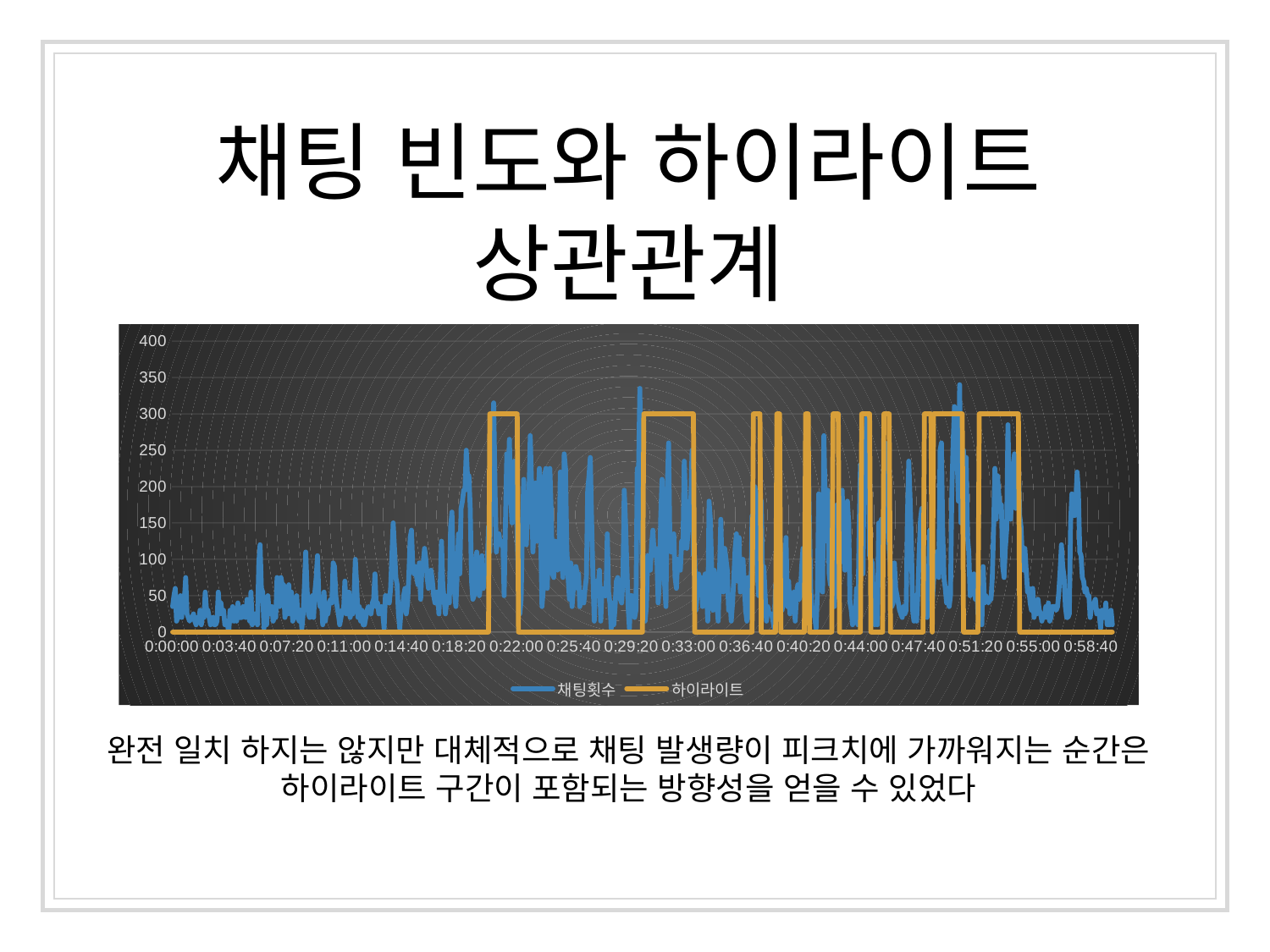

채팅 빈도와 하이라이트 상관관계

### Chart

| Category | 채팅횟수 | 하이라이트 |
|---|---|---|
| 0 | 35.0 | 0.0 |
| 5.7870370370370366E-5 | 50.0 | 0.0 |
| 1.1574074074074073E-4 | 60.0 | 0.0 |
| 1.7361111111111112E-4 | 15.0 | 0.0 |
| 2.3148148148148146E-4 | 20.0 | 0.0 |
| 2.8935185185185189E-4 | 25.0 | 0.0 |
| 3.4722222222222224E-4 | 50.0 | 0.0 |
| 4.0509259259259258E-4 | 20.0 | 0.0 |
| 4.6296296296296293E-4 | 50.0 | 0.0 |
| 5.2083333333333333E-4 | 45.0 | 0.0 |
| 5.7870370370370378E-4 | 75.0 | 0.0 |
| 6.3657407407407402E-4 | 25.0 | 0.0 |
| 6.9444444444444447E-4 | 20.0 | 0.0 |
| 7.5231481481481471E-4 | 15.0 | 0.0 |
| 8.1018518518518516E-4 | 20.0 | 0.0 |
| 8.6805555555555551E-4 | 20.0 | 0.0 |
| 9.2592592592592585E-4 | 25.0 | 0.0 |
| 9.8379629629629642E-4 | 15.0 | 0.0 |
| 1.0416666666666667E-3 | 10.0 | 0.0 |
| 1.0995370370370371E-3 | 20.0 | 0.0 |
| 1.1574074074074073E-3 | 15.0 | 0.0 |
| 1.2152777777777778E-3 | 30.0 | 0.0 |
| 1.2731481481481483E-3 | 10.0 | 0.0 |
| 1.3310185185185185E-3 | 25.0 | 0.0 |
| 1.3888888888888889E-3 | 20.0 | 0.0 |
| 1.4467592592592594E-3 | 55.0 | 0.0 |
| 1.5046296296296294E-3 | 30.0 | 0.0 |
| 1.5624999999999999E-3 | 30.0 | 0.0 |
| 1.6203703703703703E-3 | 20.0 | 0.0 |
| 1.6782407407407406E-3 | 10.0 | 0.0 |
| 1.736111111111111E-3 | 15.0 | 0.0 |
| 1.7939814814814815E-3 | 20.0 | 0.0 |
| 1.8518518518518517E-3 | 10.0 | 0.0 |
| 1.9097222222222222E-3 | 10.0 | 0.0 |
| 1.9675925925925928E-3 | 15.0 | 0.0 |
| 2.0254629629629629E-3 | 55.0 | 0.0 |
| 2.0833333333333333E-3 | 25.0 | 0.0 |
| 2.1412037037037038E-3 | 40.0 | 0.0 |
| 2.1990740740740742E-3 | 25.0 | 0.0 |
| 2.2569444444444447E-3 | 30.0 | 0.0 |
| 2.3148148148148151E-3 | 10.0 | 0.0 |
| 2.3726851851851851E-3 | 10.0 | 0.0 |
| 2.4305555555555556E-3 | 10.0 | 0.0 |
| 2.488425925925926E-3 | 0.0 | 0.0 |
| 2.5462962962962961E-3 | 30.0 | 0.0 |
| 2.6041666666666665E-3 | 15.0 | 0.0 |
| 2.6620370370370374E-3 | 35.0 | 0.0 |
| 2.7199074074074074E-3 | 15.0 | 0.0 |
| 2.7777777777777779E-3 | 25.0 | 0.0 |
| 2.8356481481481479E-3 | 15.0 | 0.0 |
| 2.8935185185185188E-3 | 40.0 | 0.0 |
| 2.9513888888888888E-3 | 20.0 | 0.0 |
| 3.0092592592592588E-3 | 20.0 | 0.0 |
| 3.0671296296296297E-3 | 20.0 | 0.0 |
| 3.1249999999999997E-3 | 35.0 | 0.0 |
| 3.1828703703703702E-3 | 30.0 | 0.0 |
| 3.2407407407407406E-3 | 20.0 | 0.0 |
| 3.2986111111111111E-3 | 45.0 | 0.0 |
| 3.3564814814814811E-3 | 30.0 | 0.0 |
| 3.414351851851852E-3 | 15.0 | 0.0 |
| 3.472222222222222E-3 | 55.0 | 0.0 |
| 3.530092592592592E-3 | 10.0 | 0.0 |
| 3.5879629629629629E-3 | 15.0 | 0.0 |
| 3.645833333333333E-3 | 25.0 | 0.0 |
| 3.7037037037037034E-3 | 25.0 | 0.0 |
| 3.7615740740740739E-3 | 10.0 | 0.0 |
| 3.8194444444444443E-3 | 95.0 | 0.0 |
| 3.8773148148148143E-3 | 120.0 | 0.0 |
| 3.9351851851851857E-3 | 60.0 | 0.0 |
| 3.9930555555555561E-3 | 55.0 | 0.0 |
| 4.0509259259259257E-3 | 5.0 | 0.0 |
| 4.108796296296297E-3 | 35.0 | 0.0 |
| 4.1666666666666666E-3 | 10.0 | 0.0 |
| 4.2245370370370371E-3 | 50.0 | 0.0 |
| 4.2824074074074075E-3 | 25.0 | 0.0 |
| 4.340277777777778E-3 | 25.0 | 0.0 |
| 4.3981481481481484E-3 | 35.0 | 0.0 |
| 4.4560185185185189E-3 | 15.0 | 0.0 |
| 4.5138888888888893E-3 | 20.0 | 0.0 |
| 4.5717592592592589E-3 | 20.0 | 0.0 |
| 4.6296296296296302E-3 | 75.0 | 0.0 |
| 4.6874999999999998E-3 | 55.0 | 0.0 |
| 4.7453703703703703E-3 | 35.0 | 0.0 |
| 4.8032407407407407E-3 | 75.0 | 0.0 |
| 4.8611111111111112E-3 | 65.0 | 0.0 |
| 4.9189814814814816E-3 | 65.0 | 0.0 |
| 4.9768518518518521E-3 | 20.0 | 0.0 |
| 5.0347222222222225E-3 | 30.0 | 0.0 |
| 5.0925925925925921E-3 | 25.0 | 0.0 |
| 5.1504629629629635E-3 | 65.0 | 0.0 |
| 5.208333333333333E-3 | 25.0 | 0.0 |
| 5.2662037037037035E-3 | 55.0 | 0.0 |
| 5.3240740740740748E-3 | 15.0 | 0.0 |
| 5.3819444444444453E-3 | 20.0 | 0.0 |
| 5.4398148148148149E-3 | 30.0 | 0.0 |
| 5.4976851851851853E-3 | 50.0 | 0.0 |
| 5.5555555555555558E-3 | 20.0 | 0.0 |
| 5.6134259259259271E-3 | 15.0 | 0.0 |
| 5.6712962962962958E-3 | 30.0 | 0.0 |
| 5.7291666666666671E-3 | 5.0 | 0.0 |
| 5.7870370370370376E-3 | 25.0 | 0.0 |
| 5.8449074074074072E-3 | 65.0 | 0.0 |
| 5.9027777777777776E-3 | 110.0 | 0.0 |
| 5.9606481481481489E-3 | 60.0 | 0.0 |
| 6.0185185185185177E-3 | 25.0 | 0.0 |
| 6.076388888888889E-3 | 20.0 | 0.0 |
| 6.1342592592592594E-3 | 35.0 | 0.0 |
| 6.1921296296296299E-3 | 50.0 | 0.0 |
| 6.2499999999999995E-3 | 20.0 | 0.0 |
| 6.3078703703703708E-3 | 55.0 | 0.0 |
| 6.3657407407407404E-3 | 75.0 | 0.0 |
| 6.4236111111111117E-3 | 105.0 | 0.0 |
| 6.4814814814814813E-3 | 50.0 | 0.0 |
| 6.5393518518518517E-3 | 35.0 | 0.0 |
| 6.5972222222222222E-3 | 45.0 | 0.0 |
| 6.6550925925925935E-3 | 10.0 | 0.0 |
| 6.7129629629629622E-3 | 55.0 | 0.0 |
| 6.7708333333333336E-3 | 15.0 | 0.0 |
| 6.828703703703704E-3 | 30.0 | 0.0 |
| 6.8865740740740736E-3 | 25.0 | 0.0 |
| 6.9444444444444441E-3 | 40.0 | 0.0 |
| 7.0023148148148154E-3 | 45.0 | 0.0 |
| 7.0601851851851841E-3 | 40.0 | 0.0 |
| 7.1180555555555554E-3 | 95.0 | 0.0 |
| 7.1759259259259259E-3 | 90.0 | 0.0 |
| 7.2337962962962963E-3 | 50.0 | 0.0 |
| 7.2916666666666659E-3 | 35.0 | 0.0 |
| 7.3495370370370372E-3 | 25.0 | 0.0 |
| 7.4074074074074068E-3 | 10.0 | 0.0 |
| 7.4652777777777781E-3 | 20.0 | 0.0 |
| 7.5231481481481477E-3 | 30.0 | 0.0 |
| 7.5810185185185182E-3 | 30.0 | 0.0 |
| 7.6388888888888886E-3 | 70.0 | 0.0 |
| 7.69675925925926E-3 | 25.0 | 0.0 |
| 7.7546296296296287E-3 | 30.0 | 0.0 |
| 7.8125E-3 | 55.0 | 0.0 |
| 7.8703703703703713E-3 | 20.0 | 0.0 |
| 7.9282407407407409E-3 | 30.0 | 0.0 |
| 7.9861111111111122E-3 | 25.0 | 0.0 |
| 8.0439814814814818E-3 | 50.0 | 0.0 |
| 8.1018518518518514E-3 | 100.0 | 0.0 |
| 8.1597222222222227E-3 | 65.0 | 0.0 |
| 8.217592592592594E-3 | 20.0 | 0.0 |
| 8.2754629629629619E-3 | 35.0 | 0.0 |
| 8.3333333333333332E-3 | 15.0 | 0.0 |
| 8.3912037037037045E-3 | 30.0 | 0.0 |
| 8.4490740740740741E-3 | 10.0 | 0.0 |
| 8.5069444444444437E-3 | 10.0 | 0.0 |
| 8.564814814814815E-3 | 20.0 | 0.0 |
| 8.6226851851851846E-3 | 30.0 | 0.0 |
| 8.6805555555555559E-3 | 35.0 | 0.0 |
| 8.7384259259259255E-3 | 30.0 | 0.0 |
| 8.7962962962962968E-3 | 25.0 | 0.0 |
| 8.8541666666666664E-3 | 40.0 | 0.0 |
| 8.9120370370370378E-3 | 45.0 | 0.0 |
| 8.9699074074074073E-3 | 80.0 | 0.0 |
| 9.0277777777777787E-3 | 35.0 | 0.0 |
| 9.0856481481481483E-3 | 40.0 | 0.0 |
| 9.1435185185185178E-3 | 25.0 | 0.0 |
| 9.2013888888888892E-3 | 30.0 | 0.0 |
| 9.2592592592592605E-3 | 35.0 | 0.0 |
| 9.3171296296296283E-3 | 25.0 | 0.0 |
| 9.3749999999999997E-3 | 5.0 | 0.0 |
| 9.432870370370371E-3 | 50.0 | 0.0 |
| 9.4907407407407406E-3 | 45.0 | 0.0 |
| 9.5486111111111101E-3 | 50.0 | 0.0 |
| 9.6064814814814815E-3 | 40.0 | 0.0 |
| 9.6643518518518511E-3 | 60.0 | 0.0 |
| 9.7222222222222224E-3 | 105.0 | 0.0 |
| 9.780092592592592E-3 | 150.0 | 0.0 |
| 9.8379629629629633E-3 | 115.0 | 0.0 |
| 9.8958333333333329E-3 | 75.0 | 0.0 |
| 9.9537037037037042E-3 | 65.0 | 0.0 |
| 1.0011574074074074E-2 | 25.0 | 0.0 |
| 1.0069444444444445E-2 | 5.0 | 0.0 |
| 1.0127314814814815E-2 | 30.0 | 0.0 |
| 1.0185185185185184E-2 | 30.0 | 0.0 |
| 1.0243055555555556E-2 | 50.0 | 0.0 |
| 1.0300925925925927E-2 | 60.0 | 0.0 |
| 1.0358796296296295E-2 | 25.0 | 0.0 |
| 1.0416666666666666E-2 | 40.0 | 0.0 |
| 1.0474537037037037E-2 | 80.0 | 0.0 |
| 1.0532407407407407E-2 | 130.0 | 0.0 |
| 1.0590277777777777E-2 | 140.0 | 0.0 |
| 1.064814814814815E-2 | 90.0 | 0.0 |
| 1.0706018518518517E-2 | 80.0 | 0.0 |
| 1.0763888888888891E-2 | 90.0 | 0.0 |
| 1.082175925925926E-2 | 75.0 | 0.0 |
| 1.087962962962963E-2 | 65.0 | 0.0 |
| 1.0937500000000001E-2 | 95.0 | 0.0 |
| 1.0995370370370371E-2 | 45.0 | 0.0 |
| 1.105324074074074E-2 | 90.0 | 0.0 |
| 1.1111111111111112E-2 | 95.0 | 0.0 |
| 1.1168981481481481E-2 | 115.0 | 0.0 |
| 1.1226851851851854E-2 | 100.0 | 0.0 |
| 1.1284722222222222E-2 | 75.0 | 0.0 |
| 1.1342592592592592E-2 | 60.0 | 0.0 |
| 1.1400462962962965E-2 | 80.0 | 0.0 |
| 1.1458333333333334E-2 | 85.0 | 0.0 |
| 1.1516203703703702E-2 | 70.0 | 0.0 |
| 1.1574074074074075E-2 | 50.0 | 0.0 |
| 1.1631944444444445E-2 | 40.0 | 0.0 |
| 1.1689814814814814E-2 | 55.0 | 0.0 |
| 1.1747685185185186E-2 | 55.0 | 0.0 |
| 1.1805555555555555E-2 | 25.0 | 0.0 |
| 1.1863425925925925E-2 | 65.0 | 0.0 |
| 1.1921296296296298E-2 | 125.0 | 0.0 |
| 1.1979166666666666E-2 | 65.0 | 0.0 |
| 1.2037037037037035E-2 | 45.0 | 0.0 |
| 1.2094907407407408E-2 | 25.0 | 0.0 |
| 1.2152777777777778E-2 | 45.0 | 0.0 |
| 1.2210648148148146E-2 | 50.0 | 0.0 |
| 1.2268518518518519E-2 | 40.0 | 0.0 |
| 1.2326388888888888E-2 | 145.0 | 0.0 |
| 1.238425925925926E-2 | 165.0 | 0.0 |
| 1.2442129629629629E-2 | 80.0 | 0.0 |
| 1.2499999999999999E-2 | 55.0 | 0.0 |
| 1.255787037037037E-2 | 35.0 | 0.0 |
| 1.2615740740740742E-2 | 80.0 | 0.0 |
| 1.2673611111111109E-2 | 135.0 | 0.0 |
| 1.2731481481481481E-2 | 80.0 | 0.0 |
| 1.2789351851851852E-2 | 170.0 | 0.0 |
| 1.2847222222222223E-2 | 180.0 | 0.0 |
| 1.2905092592592591E-2 | 195.0 | 0.0 |
| 1.2962962962962963E-2 | 195.0 | 0.0 |
| 1.3020833333333334E-2 | 250.0 | 0.0 |
| 1.3078703703703703E-2 | 210.0 | 0.0 |
| 1.3136574074074077E-2 | 215.0 | 0.0 |
| 1.3194444444444444E-2 | 170.0 | 0.0 |
| 1.3252314814814814E-2 | 70.0 | 0.0 |
| 1.3310185185185187E-2 | 45.0 | 0.0 |
| 1.3368055555555557E-2 | 50.0 | 0.0 |
| 1.3425925925925924E-2 | 90.0 | 0.0 |
| 1.3483796296296298E-2 | 110.0 | 0.0 |
| 1.3541666666666667E-2 | 70.0 | 0.0 |
| 1.3599537037037037E-2 | 50.0 | 0.0 |
| 1.3657407407407408E-2 | 65.0 | 0.0 |
| 1.3715277777777778E-2 | 105.0 | 0.0 |
| 1.3773148148148147E-2 | 60.0 | 0.0 |
| 1.383101851851852E-2 | 85.0 | 0.0 |
| 1.3888888888888888E-2 | 80.0 | 0.0 |
| 1.3946759259259258E-2 | 85.0 | 0.0 |
| 1.4004629629629631E-2 | 145.0 | 0.0 |
| 1.40625E-2 | 110.0 | 300.0 |
| 1.4120370370370368E-2 | 195.0 | 300.0 |
| 1.4178240740740741E-2 | 270.0 | 300.0 |
| 1.4236111111111111E-2 | 315.0 | 300.0 |
| 1.4293981481481482E-2 | 195.0 | 300.0 |
| 1.4351851851851852E-2 | 110.0 | 300.0 |
| 1.4409722222222221E-2 | 130.0 | 300.0 |
| 1.4467592592592593E-2 | 135.0 | 300.0 |
| 1.4525462962962964E-2 | 120.0 | 300.0 |
| 1.4583333333333332E-2 | 120.0 | 300.0 |
| 1.4641203703703703E-2 | 125.0 | 300.0 |
| 1.4699074074074074E-2 | 50.0 | 300.0 |
| 1.4756944444444446E-2 | 150.0 | 300.0 |
| 1.4814814814814814E-2 | 245.0 | 300.0 |
| 1.4872685185185185E-2 | 195.0 | 300.0 |
| 1.4930555555555556E-2 | 265.0 | 300.0 |
| 1.4988425925925926E-2 | 185.0 | 300.0 |
| 1.5046296296296295E-2 | 150.0 | 300.0 |
| 1.5104166666666667E-2 | 190.0 | 300.0 |
| 1.5162037037037036E-2 | 235.0 | 300.0 |
| 1.5219907407407409E-2 | 190.0 | 300.0 |
| 1.5277777777777777E-2 | 135.0 | 300.0 |
| 1.5335648148148147E-2 | 60.0 | 0.0 |
| 1.539351851851852E-2 | 25.0 | 0.0 |
| 1.545138888888889E-2 | 45.0 | 0.0 |
| 1.5509259259259257E-2 | 145.0 | 0.0 |
| 1.556712962962963E-2 | 210.0 | 0.0 |
| 1.5625E-2 | 130.0 | 0.0 |
| 1.5682870370370371E-2 | 120.0 | 0.0 |
| 1.5740740740740743E-2 | 165.0 | 0.0 |
| 1.579861111111111E-2 | 185.0 | 0.0 |
| 1.5856481481481482E-2 | 270.0 | 0.0 |
| 1.5914351851851853E-2 | 200.0 | 0.0 |
| 1.5972222222222224E-2 | 110.0 | 0.0 |
| 1.6030092592592592E-2 | 145.0 | 0.0 |
| 1.6087962962962964E-2 | 205.0 | 0.0 |
| 1.6145833333333335E-2 | 125.0 | 0.0 |
| 1.6203703703703703E-2 | 185.0 | 0.0 |
| 1.6261574074074074E-2 | 225.0 | 0.0 |
| 1.6319444444444445E-2 | 130.0 | 0.0 |
| 1.6377314814814813E-2 | 35.0 | 0.0 |
| 1.6435185185185188E-2 | 60.0 | 0.0 |
| 1.6493055555555556E-2 | 215.0 | 0.0 |
| 1.6550925925925924E-2 | 225.0 | 0.0 |
| 1.6608796296296299E-2 | 60.0 | 0.0 |
| 1.6666666666666666E-2 | 125.0 | 0.0 |
| 1.6724537037037034E-2 | 225.0 | 0.0 |
| 1.6782407407407409E-2 | 170.0 | 0.0 |
| 1.6840277777777777E-2 | 80.0 | 0.0 |
| 1.6898148148148148E-2 | 75.0 | 0.0 |
| 1.695601851851852E-2 | 125.0 | 0.0 |
| 1.7013888888888887E-2 | 90.0 | 0.0 |
| 1.7071759259259259E-2 | 85.0 | 0.0 |
| 1.712962962962963E-2 | 90.0 | 0.0 |
| 1.7187499999999998E-2 | 220.0 | 0.0 |
| 1.7245370370370369E-2 | 110.0 | 0.0 |
| 1.7303240740740741E-2 | 75.0 | 0.0 |
| 1.7361111111111112E-2 | 245.0 | 0.0 |
| 1.741898148148148E-2 | 225.0 | 0.0 |
| 1.7476851851851851E-2 | 115.0 | 0.0 |
| 1.7534722222222222E-2 | 75.0 | 0.0 |
| 1.7592592592592594E-2 | 45.0 | 0.0 |
| 1.7650462962962962E-2 | 95.0 | 0.0 |
| 1.7708333333333333E-2 | 35.0 | 0.0 |
| 1.7766203703703704E-2 | 60.0 | 0.0 |
| 1.7824074074074076E-2 | 60.0 | 0.0 |
| 1.7881944444444443E-2 | 90.0 | 0.0 |
| 1.7939814814814815E-2 | 80.0 | 0.0 |
| 1.7997685185185186E-2 | 80.0 | 0.0 |
| 1.8055555555555557E-2 | 35.0 | 0.0 |
| 1.8113425925925925E-2 | 55.0 | 0.0 |
| 1.8171296296296297E-2 | 45.0 | 0.0 |
| 1.8229166666666668E-2 | 40.0 | 0.0 |
| 1.8287037037037036E-2 | 60.0 | 0.0 |
| 1.834490740740741E-2 | 75.0 | 0.0 |
| 1.8402777777777778E-2 | 195.0 | 0.0 |
| 1.8460648148148146E-2 | 215.0 | 0.0 |
| 1.8518518518518521E-2 | 240.0 | 0.0 |
| 1.8576388888888889E-2 | 155.0 | 0.0 |
| 1.8634259259259257E-2 | 80.0 | 0.0 |
| 1.8692129629629631E-2 | 15.0 | 0.0 |
| 1.8749999999999999E-2 | 65.0 | 0.0 |
| 1.8807870370370371E-2 | 70.0 | 0.0 |
| 1.8865740740740742E-2 | 60.0 | 0.0 |
| 1.892361111111111E-2 | 85.0 | 0.0 |
| 1.8981481481481481E-2 | 15.0 | 0.0 |
| 1.9039351851851852E-2 | 60.0 | 0.0 |
| 1.909722222222222E-2 | 55.0 | 0.0 |
| 1.9155092592592592E-2 | 50.0 | 0.0 |
| 1.9212962962962963E-2 | 50.0 | 0.0 |
| 1.9270833333333334E-2 | 135.0 | 0.0 |
| 1.9328703703703702E-2 | 55.0 | 0.0 |
| 1.9386574074074073E-2 | 40.0 | 0.0 |
| 1.9444444444444445E-2 | 5.0 | 0.0 |
| 1.9502314814814816E-2 | 40.0 | 0.0 |
| 1.9560185185185184E-2 | 10.0 | 0.0 |
| 1.9618055555555555E-2 | 35.0 | 0.0 |
| 1.9675925925925927E-2 | 70.0 | 0.0 |
| 1.9733796296296298E-2 | 75.0 | 0.0 |
| 1.9791666666666666E-2 | 55.0 | 0.0 |
| 1.9849537037037037E-2 | 45.0 | 0.0 |
| 1.9907407407407408E-2 | 40.0 | 0.0 |
| 1.996527777777778E-2 | 75.0 | 0.0 |
| 2.0023148148148148E-2 | 195.0 | 0.0 |
| 2.0081018518518519E-2 | 150.0 | 0.0 |
| 2.013888888888889E-2 | 90.0 | 0.0 |
| 2.0196759259259258E-2 | 35.0 | 0.0 |
| 2.0254629629629629E-2 | 5.0 | 0.0 |
| 2.0312500000000001E-2 | 50.0 | 0.0 |
| 2.0370370370370369E-2 | 50.0 | 0.0 |
| 2.0428240740740743E-2 | 35.0 | 0.0 |
| 2.0486111111111111E-2 | 20.0 | 0.0 |
| 2.0543981481481479E-2 | 30.0 | 0.0 |
| 2.0601851851851854E-2 | 225.0 | 0.0 |
| 2.0659722222222222E-2 | 220.0 | 0.0 |
| 2.071759259259259E-2 | 335.0 | 0.0 |
| 2.0775462962962964E-2 | 175.0 | 0.0 |
| 2.0833333333333332E-2 | 80.0 | 0.0 |
| 2.0891203703703703E-2 | 55.0 | 300.0 |
| 2.0949074074074075E-2 | 15.0 | 300.0 |
| 2.1006944444444443E-2 | 35.0 | 300.0 |
| 2.1064814814814814E-2 | 105.0 | 300.0 |
| 2.1122685185185185E-2 | 90.0 | 300.0 |
| 2.1180555555555553E-2 | 85.0 | 300.0 |
| 2.1238425925925924E-2 | 120.0 | 300.0 |
| 2.1296296296296299E-2 | 140.0 | 300.0 |
| 2.1354166666666664E-2 | 105.0 | 300.0 |
| 2.1412037037037035E-2 | 115.0 | 300.0 |
| 2.146990740740741E-2 | 105.0 | 300.0 |
| 2.1527777777777781E-2 | 40.0 | 300.0 |
| 2.1585648148148145E-2 | 70.0 | 300.0 |
| 2.164351851851852E-2 | 160.0 | 300.0 |
| 2.1701388888888892E-2 | 210.0 | 300.0 |
| 2.1759259259259259E-2 | 125.0 | 300.0 |
| 2.1817129629629631E-2 | 65.0 | 300.0 |
| 2.1875000000000002E-2 | 35.0 | 300.0 |
| 2.193287037037037E-2 | 200.0 | 300.0 |
| 2.1990740740740741E-2 | 260.0 | 300.0 |
| 2.2048611111111113E-2 | 120.0 | 300.0 |
| 2.210648148148148E-2 | 110.0 | 300.0 |
| 2.2164351851851852E-2 | 115.0 | 300.0 |
| 2.2222222222222223E-2 | 135.0 | 300.0 |
| 2.2280092592592591E-2 | 75.0 | 300.0 |
| 2.2337962962962962E-2 | 60.0 | 300.0 |
| 2.2395833333333334E-2 | 100.0 | 300.0 |
| 2.2453703703703708E-2 | 90.0 | 300.0 |
| 2.2511574074074073E-2 | 85.0 | 300.0 |
| 2.2569444444444444E-2 | 125.0 | 300.0 |
| 2.2627314814814819E-2 | 115.0 | 300.0 |
| 2.2685185185185183E-2 | 235.0 | 300.0 |
| 2.2743055555555555E-2 | 180.0 | 300.0 |
| 2.2800925925925929E-2 | 115.0 | 300.0 |
| 2.2858796296296294E-2 | 140.0 | 300.0 |
| 2.2916666666666669E-2 | 180.0 | 300.0 |
| 2.297453703703704E-2 | 175.0 | 300.0 |
| 2.3032407407407404E-2 | 250.0 | 300.0 |
| 2.3090277777777779E-2 | 105.0 | 300.0 |
| 2.314814814814815E-2 | 105.0 | 0.0 |
| 2.3206018518518515E-2 | 30.0 | 0.0 |
| 2.326388888888889E-2 | 55.0 | 0.0 |
| 2.3321759259259261E-2 | 80.0 | 0.0 |
| 2.3379629629629629E-2 | 60.0 | 0.0 |
| 2.34375E-2 | 75.0 | 0.0 |
| 2.3495370370370371E-2 | 35.0 | 0.0 |
| 2.3553240740740739E-2 | 65.0 | 0.0 |
| 2.361111111111111E-2 | 80.0 | 0.0 |
| 2.3668981481481485E-2 | 60.0 | 0.0 |
| 2.372685185185185E-2 | 15.0 | 0.0 |
| 2.3784722222222221E-2 | 180.0 | 0.0 |
| 2.3842592592592596E-2 | 155.0 | 0.0 |
| 2.390046296296296E-2 | 90.0 | 0.0 |
| 2.3958333333333331E-2 | 30.0 | 0.0 |
| 2.4016203703703706E-2 | 85.0 | 0.0 |
| 2.4074074074074071E-2 | 70.0 | 0.0 |
| 2.4131944444444445E-2 | 40.0 | 0.0 |
| 2.4189814814814817E-2 | 15.0 | 0.0 |
| 2.4247685185185181E-2 | 80.0 | 0.0 |
| 2.4305555555555556E-2 | 155.0 | 0.0 |
| 2.4363425925925927E-2 | 85.0 | 0.0 |
| 2.4421296296296292E-2 | 55.0 | 0.0 |
| 2.4479166666666666E-2 | 115.0 | 0.0 |
| 2.4537037037037038E-2 | 100.0 | 0.0 |
| 2.4594907407407409E-2 | 85.0 | 0.0 |
| 2.4652777777777777E-2 | 30.0 | 0.0 |
| 2.4710648148148148E-2 | 45.0 | 0.0 |
| 2.476851851851852E-2 | 15.0 | 0.0 |
| 2.4826388888888887E-2 | 40.0 | 0.0 |
| 2.4884259259259259E-2 | 75.0 | 0.0 |
| 2.494212962962963E-2 | 115.0 | 0.0 |
| 2.4999999999999998E-2 | 135.0 | 0.0 |
| 2.5057870370370373E-2 | 70.0 | 0.0 |
| 2.5115740740740741E-2 | 130.0 | 0.0 |
| 2.5173611111111108E-2 | 55.0 | 0.0 |
| 2.5231481481481483E-2 | 65.0 | 0.0 |
| 2.5289351851851851E-2 | 100.0 | 0.0 |
| 2.5347222222222219E-2 | 65.0 | 0.0 |
| 2.5405092592592594E-2 | 30.0 | 0.0 |
| 2.5462962962962962E-2 | 15.0 | 0.0 |
| 2.5520833333333336E-2 | 75.0 | 0.0 |
| 2.5578703703703704E-2 | 20.0 | 0.0 |
| 2.5636574074074072E-2 | 35.0 | 0.0 |
| 2.5694444444444447E-2 | 160.0 | 0.0 |
| 2.5752314814814815E-2 | 95.0 | 300.0 |
| 2.5810185185185183E-2 | 200.0 | 300.0 |
| 2.5868055555555557E-2 | 190.0 | 300.0 |
| 2.5925925925925925E-2 | 80.0 | 300.0 |
| 2.5983796296296297E-2 | 50.0 | 300.0 |
| 2.6041666666666668E-2 | 185.0 | 300.0 |
| 2.6099537037037036E-2 | 180.0 | 0.0 |
| 2.6157407407407407E-2 | 80.0 | 0.0 |
| 2.6215277777777778E-2 | 90.0 | 0.0 |
| 2.6273148148148153E-2 | 50.0 | 0.0 |
| 2.6331018518518517E-2 | 15.0 | 0.0 |
| 2.6388888888888889E-2 | 35.0 | 0.0 |
| 2.6446759259259264E-2 | 25.0 | 0.0 |
| 2.6504629629629628E-2 | 25.0 | 0.0 |
| 2.6562499999999999E-2 | 25.0 | 0.0 |
| 2.6620370370370374E-2 | 15.0 | 0.0 |
| 2.6678240740740738E-2 | 5.0 | 0.0 |
| 2.6736111111111113E-2 | 65.0 | 0.0 |
| 2.6793981481481485E-2 | 50.0 | 300.0 |
| 2.6851851851851849E-2 | 225.0 | 300.0 |
| 2.6909722222222224E-2 | 190.0 | 300.0 |
| 2.6967592592592595E-2 | 55.0 | 0.0 |
| 2.7025462962962959E-2 | 30.0 | 0.0 |
| 2.7083333333333334E-2 | 60.0 | 0.0 |
| 2.7141203703703706E-2 | 90.0 | 0.0 |
| 2.7199074074074073E-2 | 130.0 | 0.0 |
| 2.7256944444444445E-2 | 35.0 | 0.0 |
| 2.7314814814814816E-2 | 70.0 | 0.0 |
| 2.7372685185185184E-2 | 25.0 | 0.0 |
| 2.7430555555555555E-2 | 35.0 | 0.0 |
| 2.7488425925925927E-2 | 45.0 | 0.0 |
| 2.7546296296296294E-2 | 55.0 | 0.0 |
| 2.7604166666666666E-2 | 15.0 | 0.0 |
| 2.7662037037037041E-2 | 50.0 | 0.0 |
| 2.7719907407407405E-2 | 65.0 | 0.0 |
| 2.7777777777777776E-2 | 45.0 | 0.0 |
| 2.7835648148148151E-2 | 50.0 | 0.0 |
| 2.7893518518518515E-2 | 90.0 | 0.0 |
| 2.7951388888888887E-2 | 115.0 | 0.0 |
| 2.8009259259259262E-2 | 75.0 | 0.0 |
| 2.8067129629629626E-2 | 55.0 | 300.0 |
| 2.8125000000000001E-2 | 235.0 | 300.0 |
| 2.8182870370370372E-2 | 255.0 | 300.0 |
| 2.8240740740740736E-2 | 140.0 | 0.0 |
| 2.8298611111111111E-2 | 55.0 | 0.0 |
| 2.8356481481481483E-2 | 30.0 | 0.0 |
| 2.8414351851851847E-2 | 25.0 | 0.0 |
| 2.8472222222222222E-2 | 20.0 | 0.0 |
| 2.8530092592592593E-2 | 5.0 | 0.0 |
| 2.8587962962962964E-2 | 55.0 | 0.0 |
| 2.8645833333333332E-2 | 190.0 | 0.0 |
| 2.8703703703703703E-2 | 130.0 | 0.0 |
| 2.8761574074074075E-2 | 75.0 | 0.0 |
| 2.8819444444444443E-2 | 55.0 | 0.0 |
| 2.8877314814814817E-2 | 270.0 | 0.0 |
| 2.8935185185185185E-2 | 180.0 | 0.0 |
| 2.8993055555555553E-2 | 125.0 | 0.0 |
| 2.9050925925925928E-2 | 195.0 | 0.0 |
| 2.9108796296296296E-2 | 80.0 | 0.0 |
| 2.9166666666666664E-2 | 65.0 | 0.0 |
| 2.9224537037037038E-2 | 105.0 | 0.0 |
| 2.9282407407407406E-2 | 75.0 | 300.0 |
| 2.9340277777777781E-2 | 35.0 | 300.0 |
| 2.9398148148148149E-2 | 85.0 | 300.0 |
| 2.9456018518518517E-2 | 175.0 | 300.0 |
| 2.9513888888888892E-2 | 95.0 | 300.0 |
| 2.9571759259259259E-2 | 95.0 | 0.0 |
| 2.9629629629629627E-2 | 145.0 | 0.0 |
| 2.9687500000000002E-2 | 195.0 | 0.0 |
| 2.974537037037037E-2 | 115.0 | 0.0 |
| 2.9803240740740741E-2 | 85.0 | 0.0 |
| 2.9861111111111113E-2 | 115.0 | 0.0 |
| 2.991898148148148E-2 | 180.0 | 0.0 |
| 2.9976851851851852E-2 | 150.0 | 0.0 |
| 3.0034722222222223E-2 | 40.0 | 0.0 |
| 3.0092592592592591E-2 | 30.0 | 0.0 |
| 3.0150462962962962E-2 | 10.0 | 0.0 |
| 3.0208333333333334E-2 | 20.0 | 0.0 |
| 3.0266203703703708E-2 | 20.0 | 0.0 |
| 3.0324074074074073E-2 | 60.0 | 0.0 |
| 3.0381944444444444E-2 | 10.0 | 0.0 |
| 3.0439814814814819E-2 | 140.0 | 0.0 |
| 3.0497685185185183E-2 | 230.0 | 0.0 |
| 3.0555555555555555E-2 | 200.0 | 300.0 |
| 3.0613425925925929E-2 | 80.0 | 300.0 |
| 3.0671296296296294E-2 | 265.0 | 300.0 |
| 3.0729166666666669E-2 | 265.0 | 300.0 |
| 3.078703703703704E-2 | 295.0 | 300.0 |
| 3.0844907407407404E-2 | 225.0 | 300.0 |
| 3.0902777777777779E-2 | 105.0 | 300.0 |
| 3.096064814814815E-2 | 100.0 | 0.0 |
| 3.1018518518518515E-2 | 95.0 | 0.0 |
| 3.107638888888889E-2 | 40.0 | 0.0 |
| 3.1134259259259261E-2 | 10.0 | 0.0 |
| 3.1192129629629629E-2 | 20.0 | 0.0 |
| 3.125E-2 | 10.0 | 0.0 |
| 3.1307870370370368E-2 | 150.0 | 0.0 |
| 3.1365740740740743E-2 | 135.0 | 0.0 |
| 3.142361111111111E-2 | 155.0 | 0.0 |
| 3.1481481481481485E-2 | 95.0 | 0.0 |
| 3.1539351851851853E-2 | 140.0 | 300.0 |
| 3.1597222222222221E-2 | 260.0 | 300.0 |
| 3.1655092592592596E-2 | 220.0 | 300.0 |
| 3.1712962962962964E-2 | 235.0 | 300.0 |
| 3.1770833333333331E-2 | 115.0 | 300.0 |
| 3.1828703703703706E-2 | 90.0 | 0.0 |
| 3.1886574074074074E-2 | 35.0 | 0.0 |
| 3.1944444444444449E-2 | 40.0 | 0.0 |
| 3.2002314814814817E-2 | 95.0 | 0.0 |
| 3.2060185185185185E-2 | 60.0 | 0.0 |
| 3.2118055555555559E-2 | 50.0 | 0.0 |
| 3.2175925925925927E-2 | 40.0 | 0.0 |
| 3.2233796296296295E-2 | 30.0 | 0.0 |
| 3.229166666666667E-2 | 25.0 | 0.0 |
| 3.2349537037037038E-2 | 20.0 | 0.0 |
| 3.2407407407407406E-2 | 35.0 | 0.0 |
| 3.246527777777778E-2 | 25.0 | 0.0 |
| 3.2523148148148148E-2 | 30.0 | 0.0 |
| 3.2581018518518516E-2 | 160.0 | 0.0 |
| 3.2638888888888891E-2 | 235.0 | 0.0 |
| 3.2696759259259259E-2 | 185.0 | 0.0 |
| 3.2754629629629627E-2 | 125.0 | 0.0 |
| 3.2812500000000001E-2 | 30.0 | 0.0 |
| 3.2870370370370376E-2 | 15.0 | 0.0 |
| 3.2928240740740737E-2 | 50.0 | 0.0 |
| 3.2986111111111112E-2 | 15.0 | 0.0 |
| 3.3043981481481487E-2 | 55.0 | 0.0 |
| 3.3101851851851848E-2 | 110.0 | 0.0 |
| 3.3159722222222222E-2 | 155.0 | 0.0 |
| 3.3217592592592597E-2 | 170.0 | 0.0 |
| 3.3275462962962958E-2 | 130.0 | 0.0 |
| 3.3333333333333333E-2 | 65.0 | 300.0 |
| 3.3391203703703708E-2 | 45.0 | 300.0 |
| 3.3449074074074069E-2 | 20.0 | 300.0 |
| 3.3506944444444443E-2 | 55.0 | 300.0 |
| 3.3564814814814818E-2 | 140.0 | 300.0 |
| 3.3622685185185179E-2 | 90.0 | 300.0 |
| 3.3680555555555554E-2 | 40.0 | 0.0 |
| 3.3738425925925929E-2 | 70.0 | 300.0 |
| 3.3796296296296297E-2 | 85.0 | 300.0 |
| 3.3854166666666664E-2 | 110.0 | 300.0 |
| 3.3912037037037039E-2 | 110.0 | 300.0 |
| 3.3969907407407407E-2 | 75.0 | 300.0 |
| 3.4027777777777775E-2 | 250.0 | 300.0 |
| 3.408564814814815E-2 | 260.0 | 300.0 |
| 3.4143518518518517E-2 | 140.0 | 300.0 |
| 3.4201388888888885E-2 | 75.0 | 300.0 |
| 3.425925925925926E-2 | 60.0 | 300.0 |
| 3.4317129629629628E-2 | 40.0 | 300.0 |
| 3.4374999999999996E-2 | 60.0 | 300.0 |
| 3.4432870370370371E-2 | 35.0 | 300.0 |
| 3.4490740740740738E-2 | 50.0 | 300.0 |
| 3.4548611111111113E-2 | 190.0 | 300.0 |
| 3.4606481481481481E-2 | 260.0 | 300.0 |
| 3.4664351851851849E-2 | 310.0 | 300.0 |
| 3.4722222222222224E-2 | 280.0 | 300.0 |
| 3.4780092592592592E-2 | 250.0 | 300.0 |
| 3.4837962962962959E-2 | 180.0 | 300.0 |
| 3.4895833333333334E-2 | 340.0 | 300.0 |
| 3.4953703703703702E-2 | 150.0 | 300.0 |
| 3.5011574074074077E-2 | 205.0 | 300.0 |
| 3.5069444444444445E-2 | 250.0 | 0.0 |
| 3.5127314814814813E-2 | 145.0 | 0.0 |
| 3.5185185185185187E-2 | 240.0 | 0.0 |
| 3.5243055555555555E-2 | 130.0 | 0.0 |
| 3.5300925925925923E-2 | 110.0 | 0.0 |
| 3.5358796296296298E-2 | 50.0 | 0.0 |
| 3.5416666666666666E-2 | 65.0 | 0.0 |
| 3.5474537037037041E-2 | 65.0 | 0.0 |
| 3.5532407407407408E-2 | 80.0 | 0.0 |
| 3.5590277777777776E-2 | 45.0 | 0.0 |
| 3.5648148148148151E-2 | 75.0 | 0.0 |
| 3.5706018518518519E-2 | 25.0 | 0.0 |
| 3.5763888888888887E-2 | 25.0 | 300.0 |
| 3.5821759259259262E-2 | 30.0 | 300.0 |
| 3.5879629629629629E-2 | 10.0 | 300.0 |
| 3.5937500000000004E-2 | 90.0 | 300.0 |
| 3.5995370370370372E-2 | 40.0 | 300.0 |
| 3.605324074074074E-2 | 50.0 | 300.0 |
| 3.6111111111111115E-2 | 45.0 | 300.0 |
| 3.6168981481481483E-2 | 40.0 | 300.0 |
| 3.622685185185185E-2 | 45.0 | 300.0 |
| 3.6284722222222225E-2 | 45.0 | 300.0 |
| 3.6342592592592593E-2 | 75.0 | 300.0 |
| 3.6400462962962961E-2 | 140.0 | 300.0 |
| 3.6458333333333336E-2 | 225.0 | 300.0 |
| 3.6516203703703703E-2 | 155.0 | 300.0 |
| 3.6574074074074071E-2 | 215.0 | 300.0 |
| 3.6631944444444446E-2 | 190.0 | 300.0 |
| 3.6689814814814821E-2 | 165.0 | 300.0 |
| 3.6747685185185182E-2 | 175.0 | 300.0 |
| 3.6805555555555557E-2 | 90.0 | 300.0 |
| 3.6863425925925931E-2 | 75.0 | 300.0 |
| 3.6921296296296292E-2 | 115.0 | 300.0 |
| 3.6979166666666667E-2 | 140.0 | 300.0 |
| 3.7037037037037042E-2 | 285.0 | 300.0 |
| 3.7094907407407403E-2 | 190.0 | 300.0 |
| 3.7152777777777778E-2 | 155.0 | 300.0 |
| 3.7210648148148152E-2 | 190.0 | 300.0 |
| 3.7268518518518513E-2 | 225.0 | 300.0 |
| 3.7326388888888888E-2 | 245.0 | 300.0 |
| 3.7384259259259263E-2 | 170.0 | 300.0 |
| 3.7442129629629624E-2 | 190.0 | 300.0 |
| 3.7499999999999999E-2 | 230.0 | 300.0 |
| 3.7557870370370373E-2 | 160.0 | 0.0 |
| 3.7615740740740741E-2 | 145.0 | 0.0 |
| 3.7673611111111109E-2 | 105.0 | 0.0 |
| 3.7731481481481484E-2 | 85.0 | 0.0 |
| 3.7789351851851852E-2 | 115.0 | 0.0 |
| 3.784722222222222E-2 | 85.0 | 0.0 |
| 3.7905092592592594E-2 | 55.0 | 0.0 |
| 3.7962962962962962E-2 | 60.0 | 0.0 |
| 3.802083333333333E-2 | 40.0 | 0.0 |
| 3.8078703703703705E-2 | 30.0 | 0.0 |
| 3.8136574074074073E-2 | 60.0 | 0.0 |
| 3.8194444444444441E-2 | 20.0 | 0.0 |
| 3.8252314814814815E-2 | 35.0 | 0.0 |
| 3.8310185185185183E-2 | 25.0 | 0.0 |
| 3.8368055555555551E-2 | 45.0 | 0.0 |
| 3.8425925925925926E-2 | 30.0 | 0.0 |
| 3.8483796296296294E-2 | 25.0 | 0.0 |
| 3.8541666666666669E-2 | 15.0 | 0.0 |
| 3.8599537037037036E-2 | 25.0 | 0.0 |
| 3.8657407407407404E-2 | 20.0 | 0.0 |
| 3.8715277777777779E-2 | 35.0 | 0.0 |
| 3.8773148148148147E-2 | 20.0 | 0.0 |
| 3.8831018518518515E-2 | 40.0 | 0.0 |
| 3.888888888888889E-2 | 15.0 | 0.0 |
| 3.8946759259259257E-2 | 20.0 | 0.0 |
| 3.9004629629629632E-2 | 35.0 | 0.0 |
| 3.90625E-2 | 35.0 | 0.0 |
| 3.9120370370370368E-2 | 35.0 | 0.0 |
| 3.9178240740740743E-2 | 30.0 | 0.0 |
| 3.923611111111111E-2 | 35.0 | 0.0 |
| 3.9293981481481485E-2 | 55.0 | 0.0 |
| 3.9351851851851853E-2 | 85.0 | 0.0 |
| 3.9409722222222221E-2 | 120.0 | 0.0 |
| 3.9467592592592596E-2 | 90.0 | 0.0 |
| 3.9525462962962964E-2 | 75.0 | 0.0 |
| 3.9583333333333331E-2 | 35.0 | 0.0 |
| 3.9641203703703706E-2 | 20.0 | 0.0 |
| 3.9699074074074074E-2 | 20.0 | 0.0 |
| 3.9756944444444449E-2 | 25.0 | 0.0 |
| 3.9814814814814817E-2 | 150.0 | 0.0 |
| 3.9872685185185185E-2 | 190.0 | 0.0 |
| 3.9930555555555559E-2 | 165.0 | 0.0 |
| 3.9988425925925927E-2 | 160.0 | 0.0 |
| 4.0046296296296295E-2 | 180.0 | 0.0 |
| 4.010416666666667E-2 | 220.0 | 0.0 |
| 4.0162037037037038E-2 | 190.0 | 0.0 |
| 4.0219907407407406E-2 | 110.0 | 0.0 |
| 4.027777777777778E-2 | 105.0 | 0.0 |
| 4.0335648148148148E-2 | 75.0 | 0.0 |
| 4.0393518518518516E-2 | 70.0 | 0.0 |
| 4.0451388888888891E-2 | 55.0 | 0.0 |
| 4.0509259259259259E-2 | 60.0 | 0.0 |
| 4.0567129629629627E-2 | 50.0 | 0.0 |
| 4.0625000000000001E-2 | 50.0 | 0.0 |
| 4.0682870370370376E-2 | 20.0 | 0.0 |
| 4.0740740740740737E-2 | 35.0 | 0.0 |
| 4.0798611111111112E-2 | 35.0 | 0.0 |
| 4.0856481481481487E-2 | 40.0 | 0.0 |
| 4.0914351851851848E-2 | 45.0 | 0.0 |
| 4.0972222222222222E-2 | 25.0 | 0.0 |
| 4.1030092592592597E-2 | 30.0 | 0.0 |
| 4.1087962962962958E-2 | 25.0 | 0.0 |
| 4.1145833333333333E-2 | 5.0 | 0.0 |
| 4.1203703703703708E-2 | 30.0 | 0.0 |
| 4.1261574074074069E-2 | 25.0 | 0.0 |
| 4.1319444444444443E-2 | 20.0 | 0.0 |
| 4.1377314814814818E-2 | 40.0 | 0.0 |
| 4.1435185185185179E-2 | 10.0 | 0.0 |
| 4.1493055555555554E-2 | 10.0 | 0.0 |
| 4.1550925925925929E-2 | 10.0 | 0.0 |
| 4.1608796296296297E-2 | 30.0 | 0.0 |
| 4.1666666666666664E-2 | 10.0 | 0.0 |
완전 일치 하지는 않지만 대체적으로 채팅 발생량이 피크치에 가까워지는 순간은 하이라이트 구간이 포함되는 방향성을 얻을 수 있었다